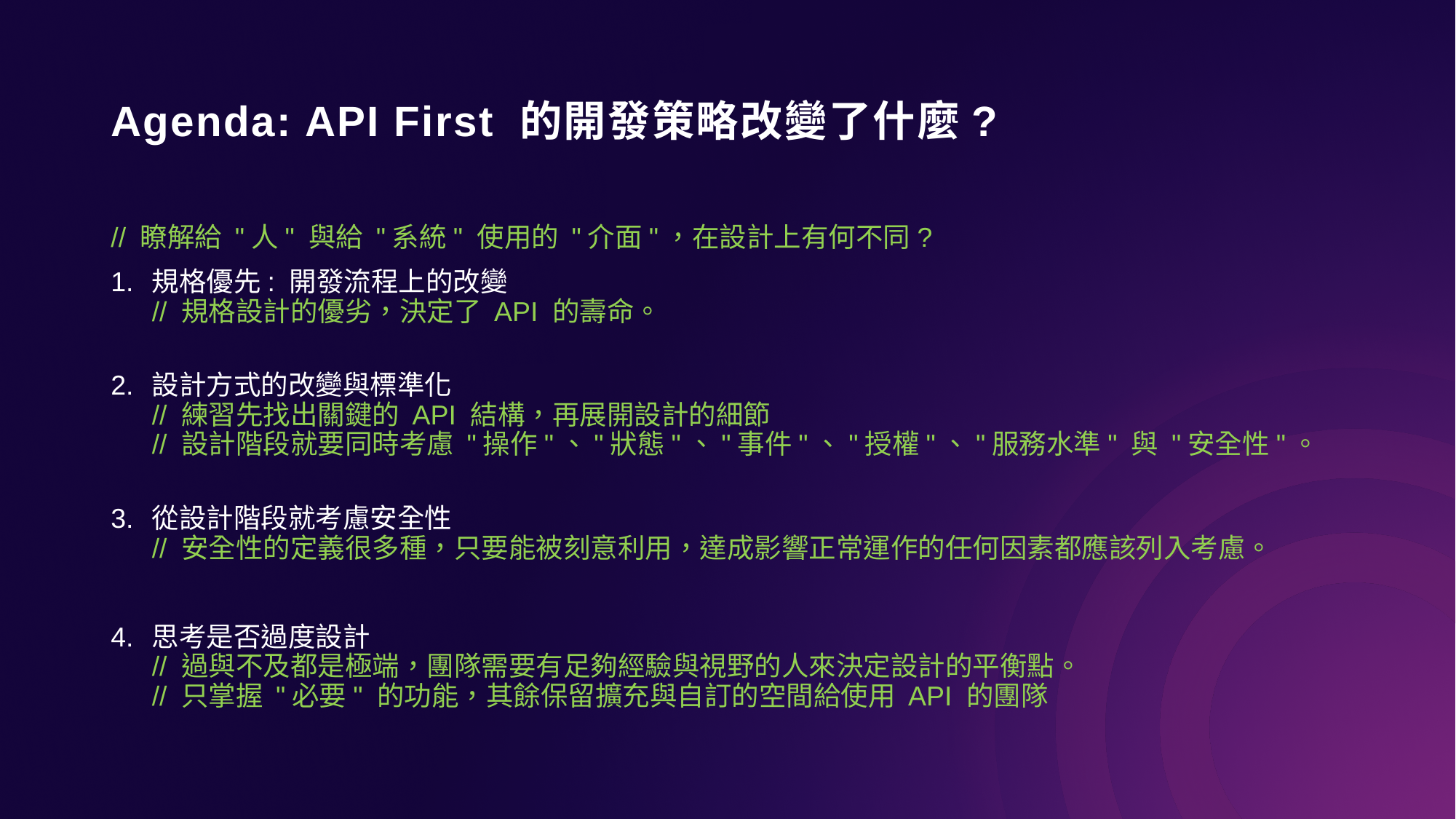

# Agenda: API First 的開發策略改變了什麼?
// 瞭解給 "人" 與給 "系統" 使用的 "介面"，在設計上有何不同?
規格優先: 開發流程上的改變
// 規格設計的優劣，決定了 API 的壽命。
設計方式的改變與標準化
// 練習先找出關鍵的 API 結構，再展開設計的細節
// 設計階段就要同時考慮 "操作"、"狀態"、"事件"、"授權"、"服務水準" 與 "安全性"。
從設計階段就考慮安全性
// 安全性的定義很多種，只要能被刻意利用，達成影響正常運作的任何因素都應該列入考慮。

思考是否過度設計
// 過與不及都是極端，團隊需要有足夠經驗與視野的人來決定設計的平衡點。
// 只掌握 "必要" 的功能，其餘保留擴充與自訂的空間給使用 API 的團隊